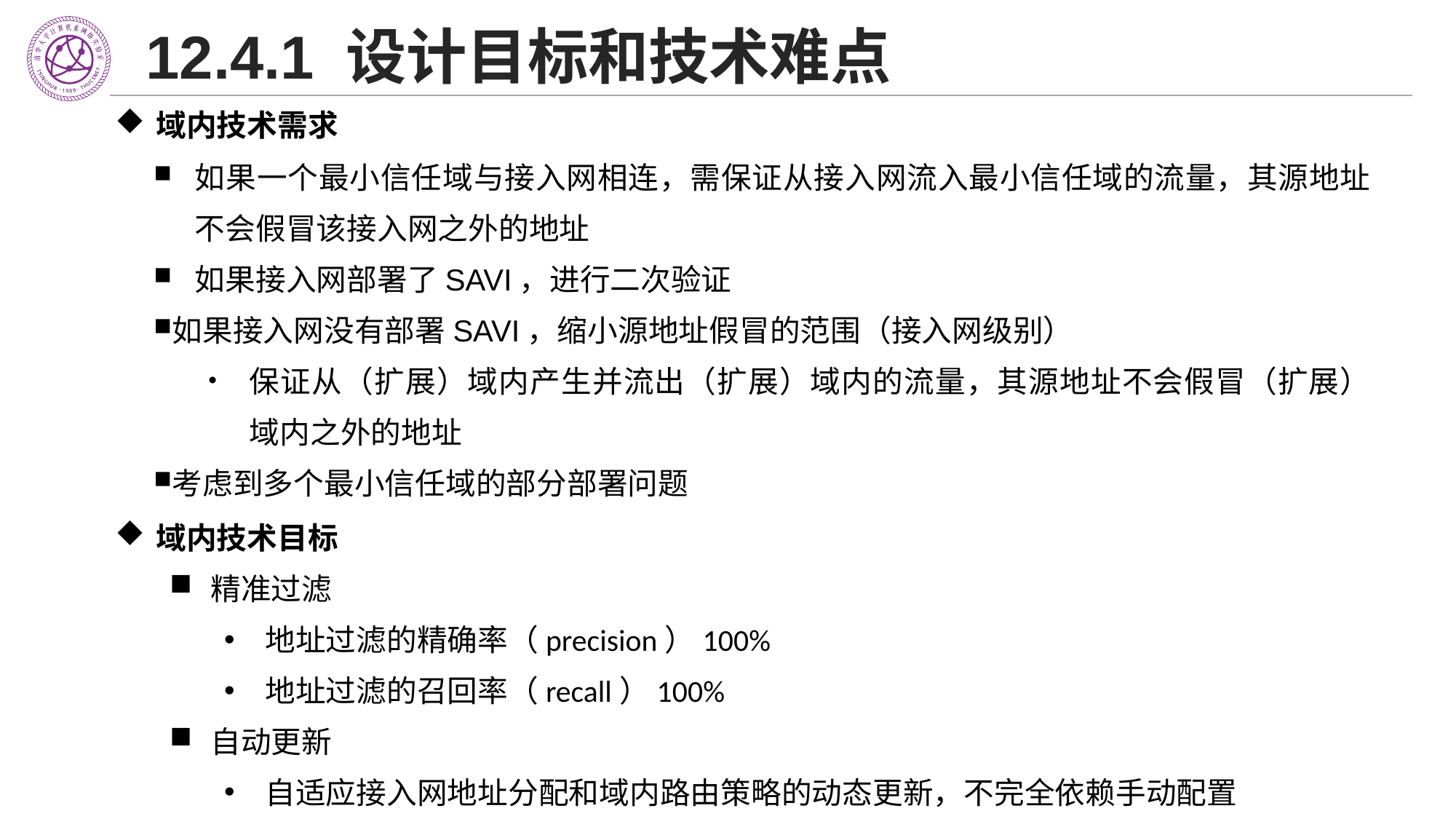

# 12.4.1 设计目标和技术难点
域内技术需求
如果一个最小信任域与接入网相连，需保证从接入网流入最小信任域的流量，其源地址不会假冒该接入网之外的地址
如果接入网部署了SAVI，进行二次验证
如果接入网没有部署SAVI，缩小源地址假冒的范围（接入网级别）
保证从（扩展）域内产生并流出（扩展）域内的流量，其源地址不会假冒（扩展）域内之外的地址
考虑到多个最小信任域的部分部署问题
域内技术目标
精准过滤
地址过滤的精确率（precision）100%
地址过滤的召回率（recall）100%
自动更新
自适应接入网地址分配和域内路由策略的动态更新，不完全依赖手动配置